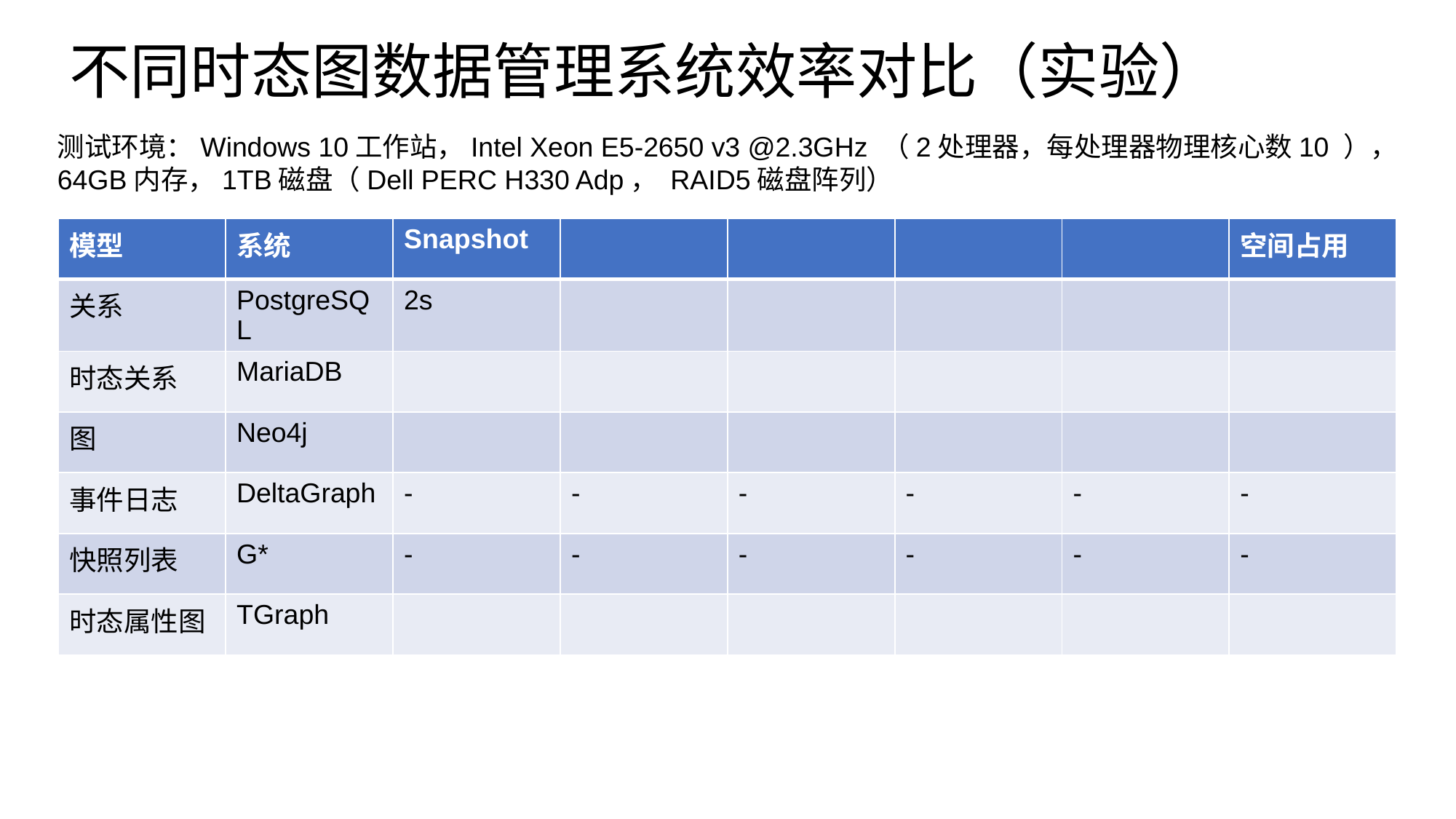

# 不同时态图数据管理系统效率对比（实验）
测试环境：Windows 10工作站，Intel Xeon E5-2650 v3 @2.3GHz （2处理器，每处理器物理核心数10 ），
64GB内存，1TB磁盘（Dell PERC H330 Adp， RAID5磁盘阵列）
| 模型 | 系统 | Snapshot |  |  |  |  | 空间占用 |
| --- | --- | --- | --- | --- | --- | --- | --- |
| 关系 | PostgreSQL | 2s |  |  |  |  |  |
| 时态关系 | MariaDB |  |  |  |  |  |  |
| 图 | Neo4j |  |  |  |  |  |  |
| 事件日志 | DeltaGraph | - | - | - | - | - | - |
| 快照列表 | G\* | - | - | - | - | - | - |
| 时态属性图 | TGraph |  |  |  |  |  |  |
测试